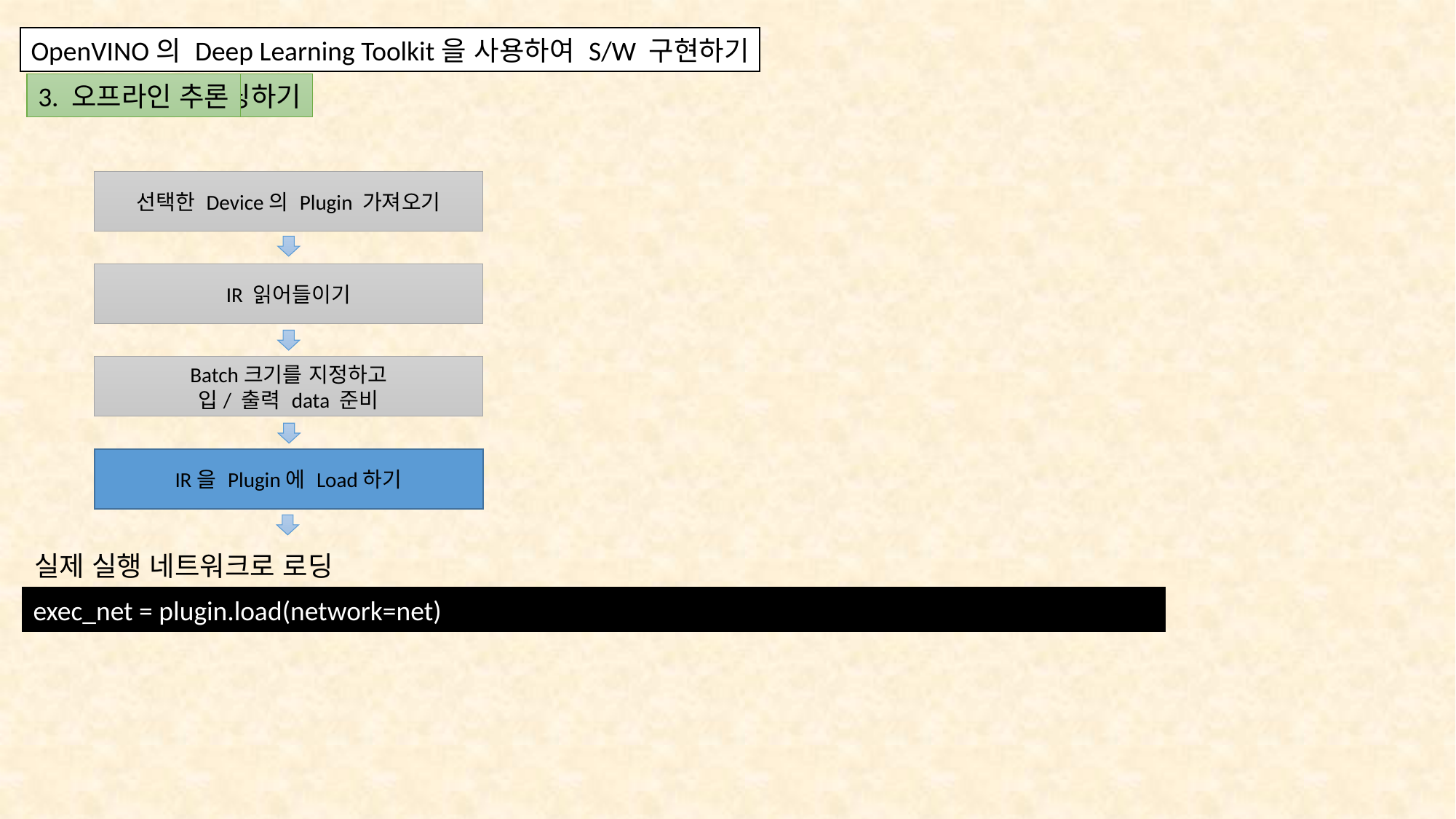

OpenVINO의 Deep Learning Toolkit을 사용하여 S/W 구현하기
4. Inferencing 코딩하기
3. 오프라인 추론
선택한 Device의 Plugin 가져오기

IR 읽어들이기

Batch크기를 지정하고
입/ 출력 data 준비

IR을 Plugin에 Load하기

실제 실행 네트워크로 로딩
exec_net = plugin.load(network=net)